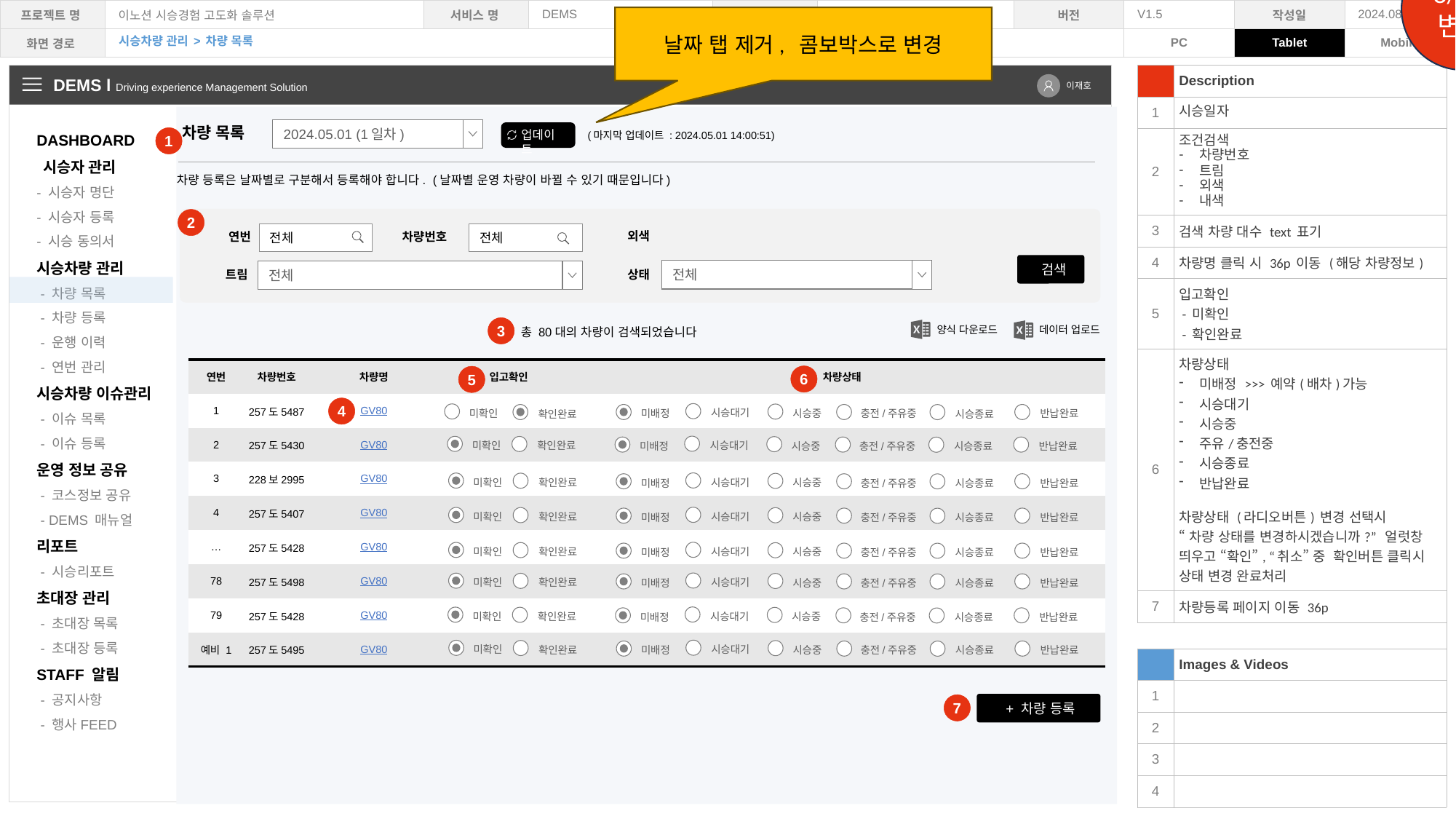

8/14변경

날짜 탭 제거,  콤보박스로 변경
시승차량 관리 > 차량 목록

|  | Description |
| --- | --- |
| 1 | 시승일자 |
| 2 | 조건검색 차량번호 트림 외색 내색 |
| 3 | 검색 차량 대수 text 표기 |
| 4 | 차량명 클릭 시 36p 이동 (해당 차량정보) |
| 5 | 입고확인 - 미확인 - 확인완료 |
| 6 | 차량상태 미배정 >>> 예약(배차)가능 시승대기 시승중 주유/충전중 시승종료 반납완료 차량상태 (라디오버튼) 변경 선택시 “차량 상태를 변경하시겠습니까?” 얼럿창 띄우고 “확인”, “취소” 중 확인버튼 클릭시 상태 변경 완료처리 |
| 7 | 차량등록 페이지 이동 36p |
|  |  |
|  | Images & Videos |
| 1 |  |
| 2 |  |
| 3 |  |
| 4 |  |

DEMS l Driving experience Management Solution

이재호

DASHBOARD
 시승자 관리
- 시승자 명단
- 시승자 등록
- 시승 동의서
시승차량 관리
 - 차량 목록
 - 차량 등록
 - 운행 이력
 - 연번 관리
시승차량 이슈관리
 - 이슈 목록
 - 이슈 등록
운영 정보 공유
 - 코스정보 공유
 - DEMS 매뉴얼
리포트
 - 시승리포트
초대장 관리
 - 초대장 목록
 - 초대장 등록
STAFF 알림
 - 공지사항
 - 행사FEED

차량 목록
2024.05.01 (1일차)

업데이트

(마지막 업데이트 : 2024.05.01 14:00:51)
1

차량 등록은 날짜별로 구분해서 등록해야 합니다.  (날짜별 운영 차량이 바뀔 수 있기 때문입니다)

2
외색
연번
차량번호
전체
전체

 검색
전체

전체

트림
상태

양식 다운로드
3
데이터 업로드
총 80대의 차량이 검색되었습니다

| 연번 | 차량번호 | 차량명 | 입고확인 | 차량상태 |  |
| --- | --- | --- | --- | --- | --- |
| 1 | 257도5487 | GV80 |  |  |  |
| 2 | 257도5430 | GV80 |  |  |  |
| 3 | 228보2995 | GV80 |  |  |  |
| 4 | 257도5407 | GV80 |  |  |  |
| … | 257도5428 | GV80 |  |  |  |
| 78 | 257도5498 | GV80 |  |  |  |
| 79 | 257도5428 | GV80 |  |  |  |
| 예비 1 | 257도5495 | GV80 |  |  |  |
6
5
4

시승대기

미확인

시승중

반납완료

충전/주유중

미배정

확인완료

시승종료

시승대기

미확인

확인완료

시승중

반납완료

충전/주유중

미배정

시승종료

시승대기

미확인

확인완료

시승중

반납완료

충전/주유중

미배정

시승종료

시승대기

미확인

확인완료

시승중

반납완료

충전/주유중

미배정

시승종료

시승대기

미확인

확인완료

시승중

반납완료

충전/주유중

미배정

시승종료

시승대기

미확인

확인완료

시승중

반납완료

충전/주유중

미배정

시승종료

시승대기

미확인

확인완료

시승중

반납완료

충전/주유중

미배정

시승종료

시승대기

미확인

확인완료

시승중

반납완료

충전/주유중

미배정

시승종료
 + 차량 등록
7